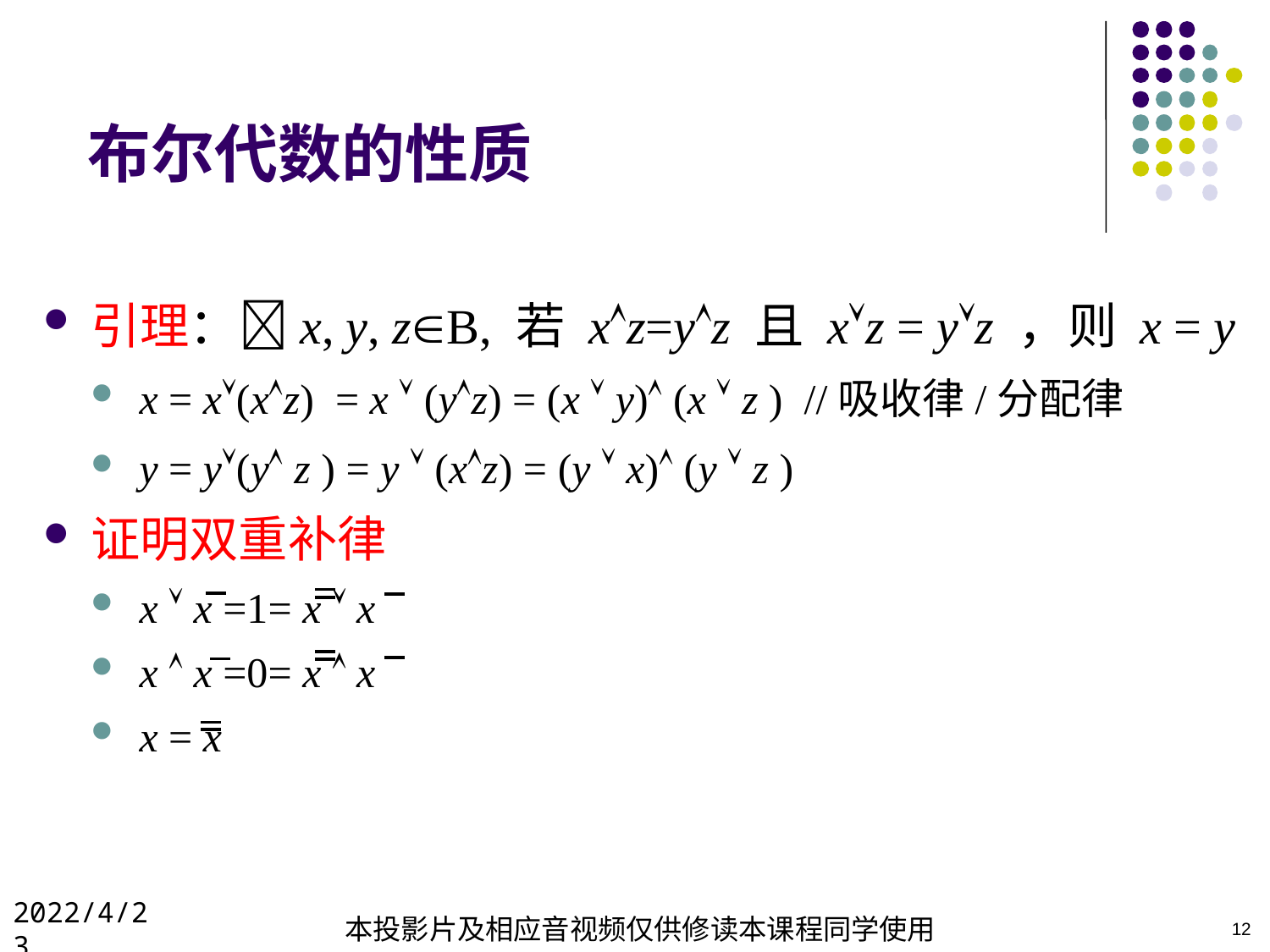

12
# 布尔代数的性质
引理：∀x, y, z∈B, 若 x∧z=y∧z 且 x∨z = y∨z ，则 x = y
x = x∨(x∧z)  = x ∨ (y∧z) = (x ∨ y)∧ (x ∨ z )  //吸收律/分配律
y = y∨(y∧ z ) = y ∨ (x∧z) = (y ∨ x)∧ (y ∨ z )
证明双重补律
x ∨ x =1= x ∨ x
x ∧ x =0= x ∧ x
x = x
2022/4/23
本投影片及相应音视频仅供修读本课程同学使用